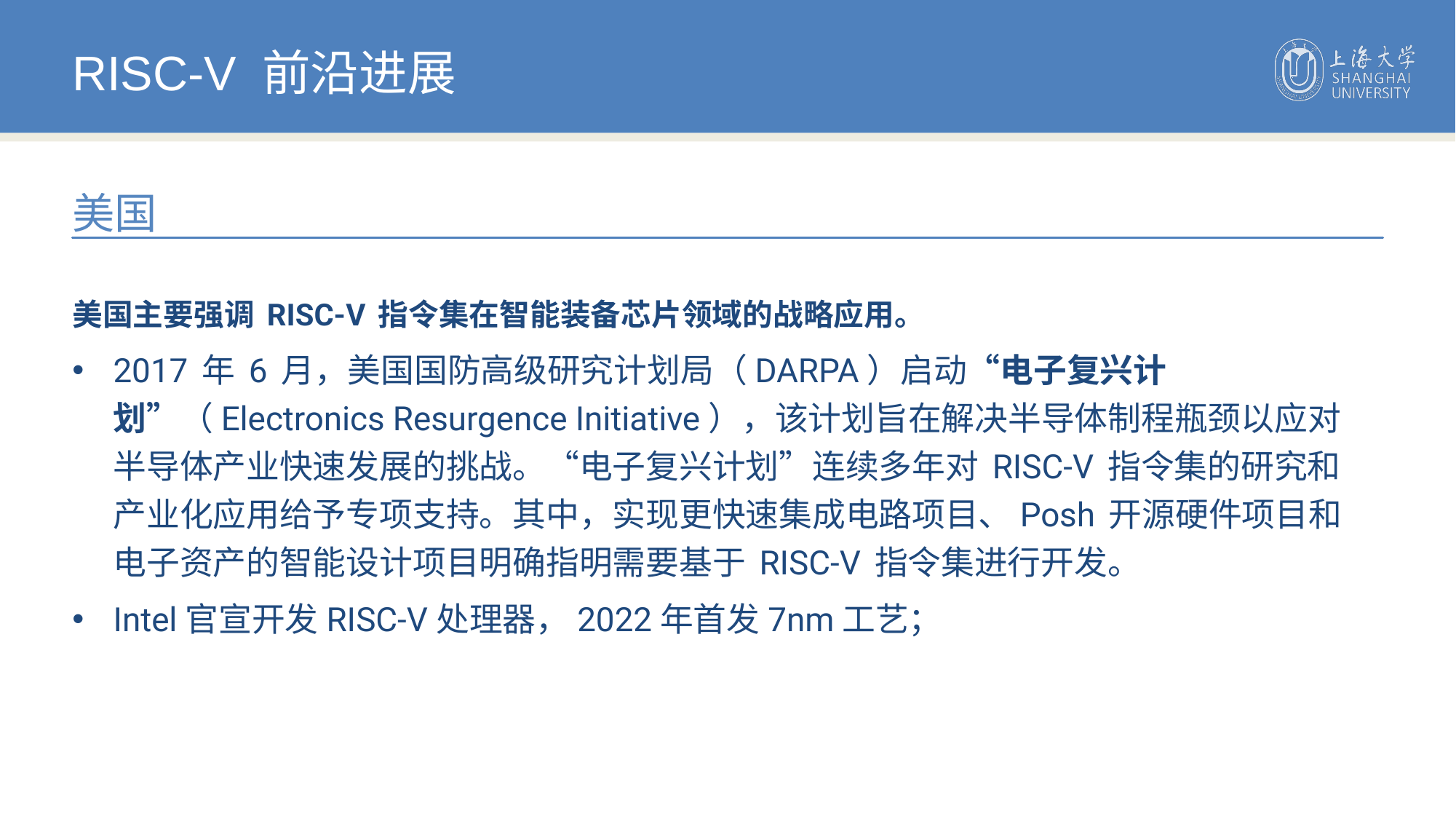

RISC-V 前沿进展
美国
美国主要强调 RISC-V 指令集在智能装备芯片领域的战略应用。
2017 年 6 月，美国国防高级研究计划局（DARPA）启动“电子复兴计划”（Electronics Resurgence Initiative），该计划旨在解决半导体制程瓶颈以应对半导体产业快速发展的挑战。“电子复兴计划”连续多年对 RISC-V 指令集的研究和产业化应用给予专项支持。其中，实现更快速集成电路项目、Posh 开源硬件项目和电子资产的智能设计项目明确指明需要基于 RISC-V 指令集进行开发。
Intel官宣开发RISC-V处理器，2022年首发7nm工艺；